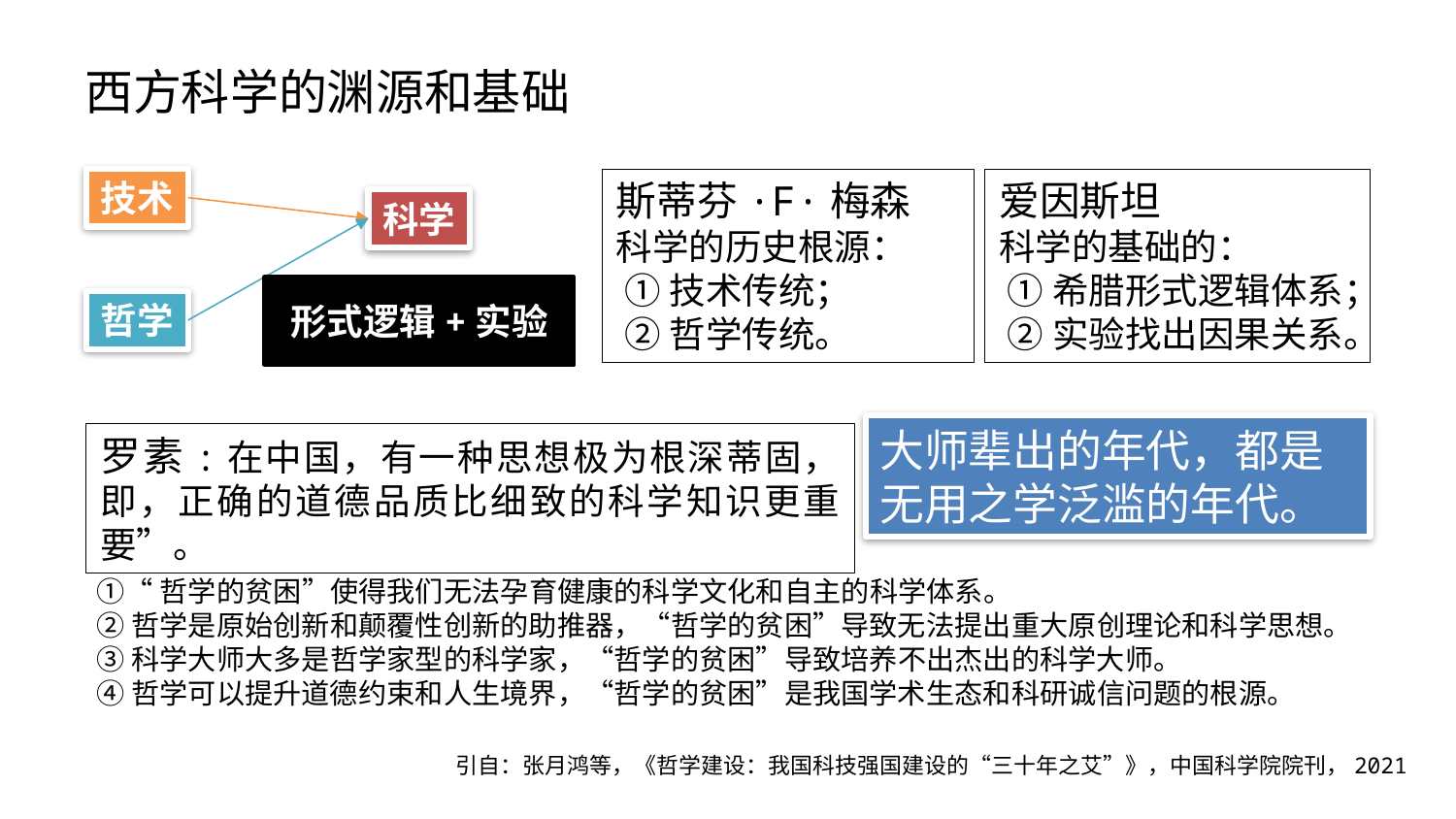

西方科学的渊源和基础
技术
科学
形式逻辑+实验
哲学
斯蒂芬·F·梅森
科学的历史根源：
 ①技术传统；
 ②哲学传统。
爱因斯坦
科学的基础的：
 ①希腊形式逻辑体系；
 ②实验找出因果关系。
大师辈出的年代，都是无用之学泛滥的年代。
罗素:在中国，有一种思想极为根深蒂固，即，正确的道德品质比细致的科学知识更重要”。
①“哲学的贫困”使得我们无法孕育健康的科学文化和自主的科学体系。
②哲学是原始创新和颠覆性创新的助推器，“哲学的贫困”导致无法提出重大原创理论和科学思想。
③科学大师大多是哲学家型的科学家，“哲学的贫困”导致培养不出杰出的科学大师。
④哲学可以提升道德约束和人生境界，“哲学的贫困”是我国学术生态和科研诚信问题的根源。
引自：张月鸿等，《哲学建设：我国科技强国建设的“三十年之艾”》，中国科学院院刊，2021